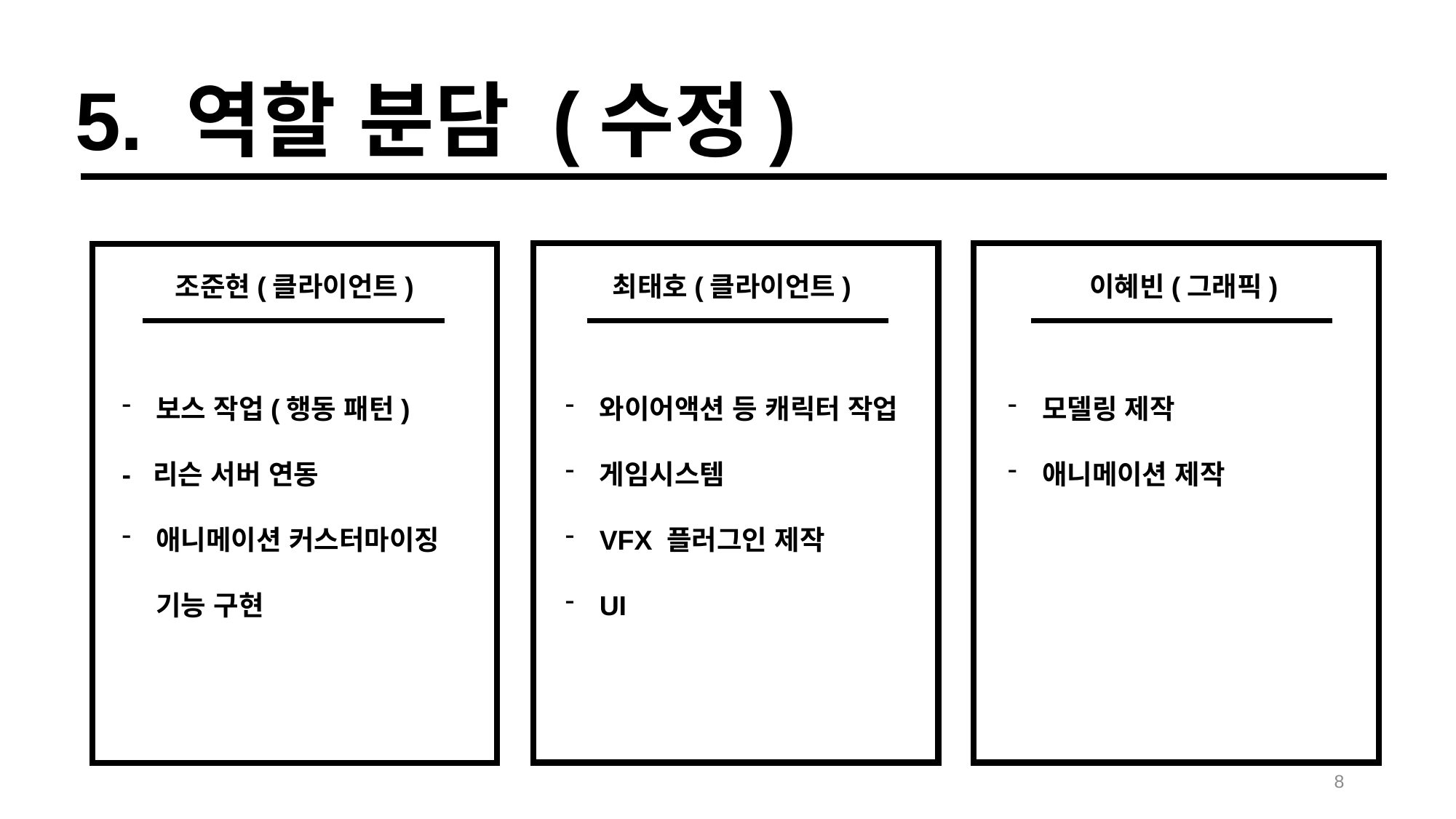

5. 역할 분담 (수정)

조준현(클라이언트)
최태호(클라이언트)
이혜빈(그래픽)
보스 작업(행동 패턴)
-  리슨 서버 연동
애니메이션 커스터마이징 기능 구현

와이어액션 등 캐릭터 작업
게임시스템
VFX 플러그인 제작
UI

모델링 제작
애니메이션 제작
8